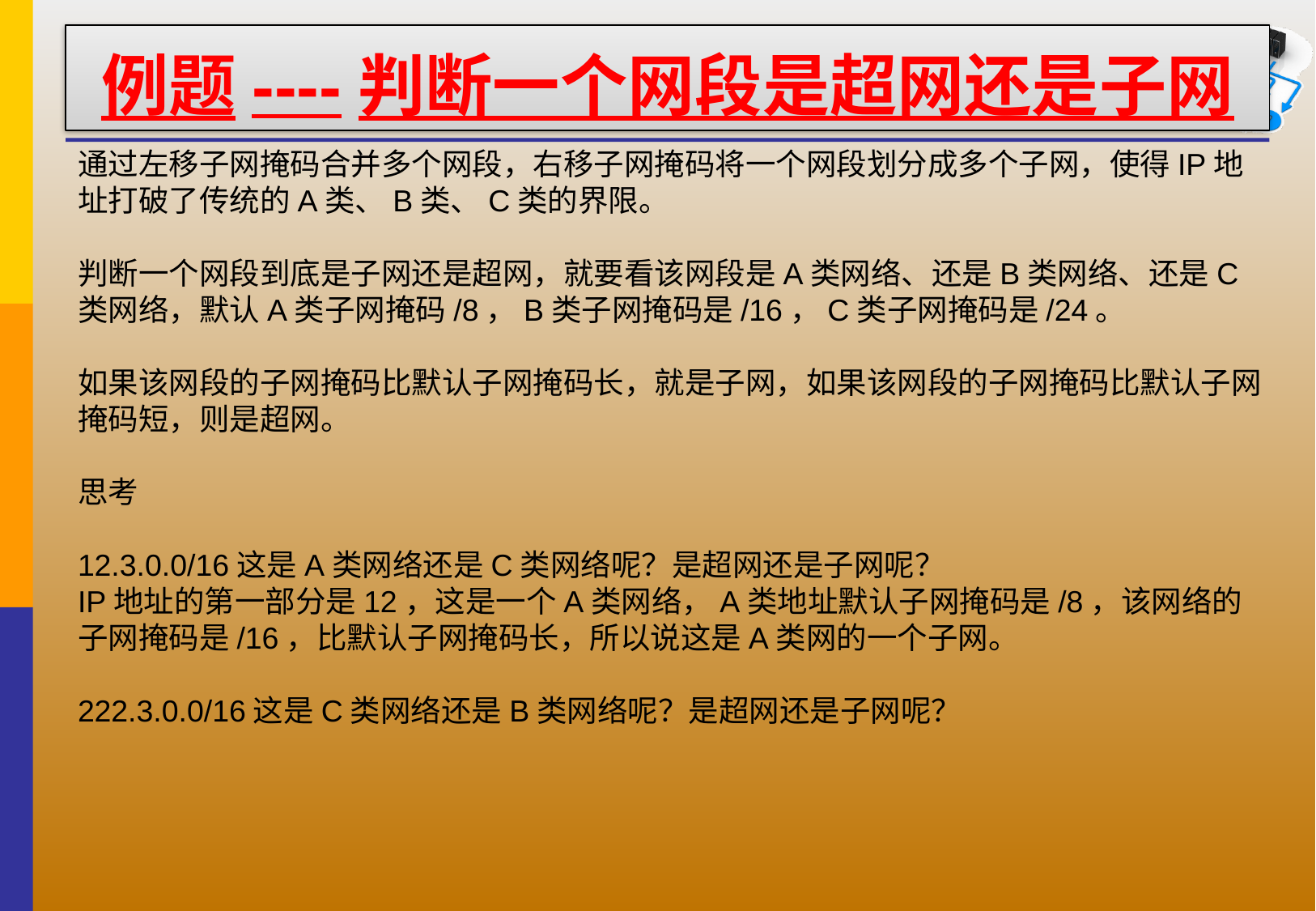

# 例题----判断一个网段是超网还是子网
通过左移子网掩码合并多个网段，右移子网掩码将一个网段划分成多个子网，使得IP地址打破了传统的A类、B类、C类的界限。

判断一个网段到底是子网还是超网，就要看该网段是A类网络、还是B类网络、还是C类网络，默认A类子网掩码/8，B类子网掩码是/16，C类子网掩码是/24。

如果该网段的子网掩码比默认子网掩码长，就是子网，如果该网段的子网掩码比默认子网掩码短，则是超网。

思考

12.3.0.0/16这是A类网络还是C类网络呢？是超网还是子网呢？
IP地址的第一部分是12，这是一个A类网络，A类地址默认子网掩码是/8，该网络的子网掩码是/16，比默认子网掩码长，所以说这是A类网的一个子网。

222.3.0.0/16这是C类网络还是B类网络呢？是超网还是子网呢？